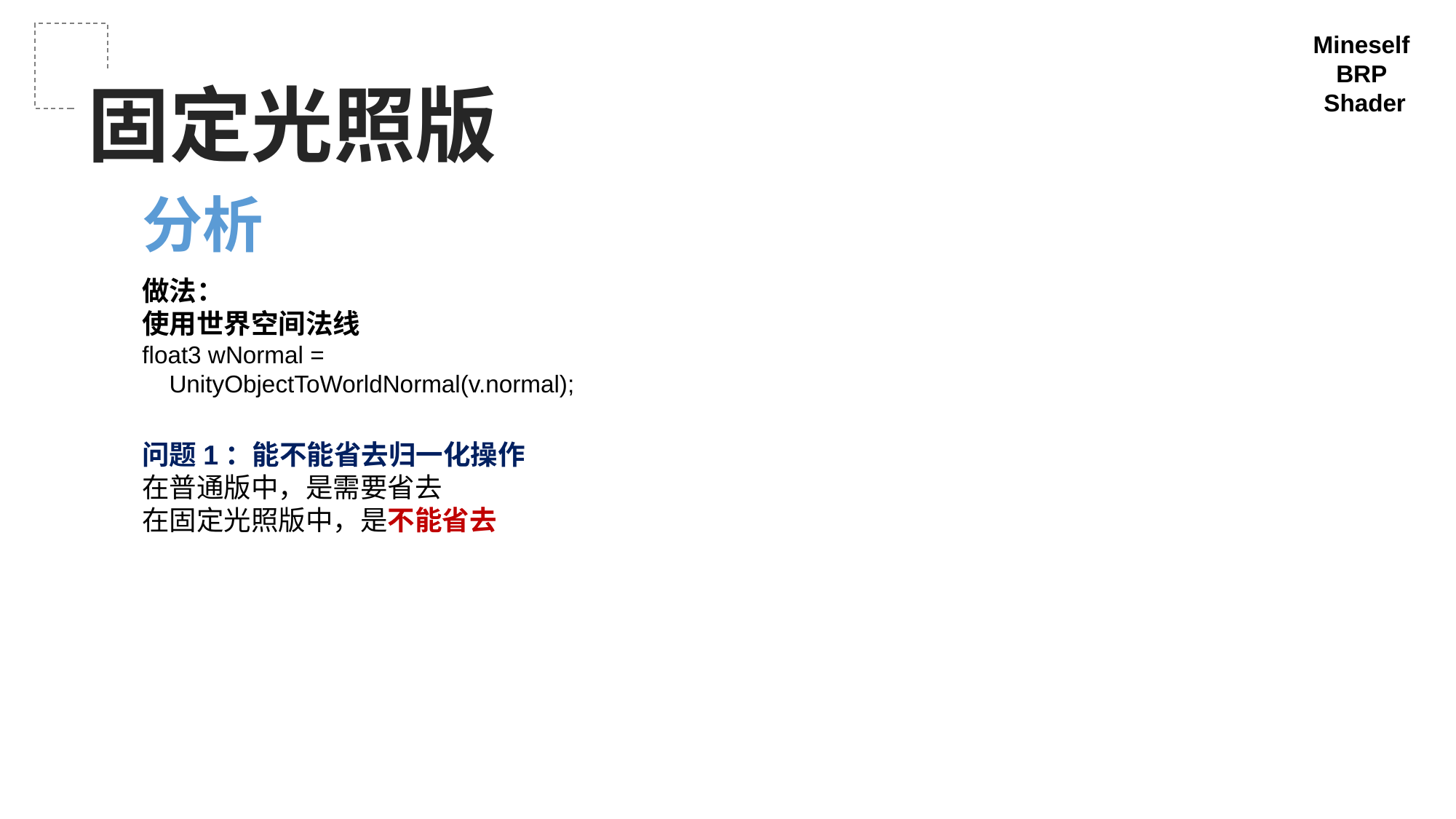

Mineself
BRP
Shader

固定光照版
分析
做法：
使用世界空间法线
float3 wNormal =
    UnityObjectToWorldNormal(v.normal);
问题1：能不能省去归一化操作
在普通版中，是需要省去
在固定光照版中，是不能省去